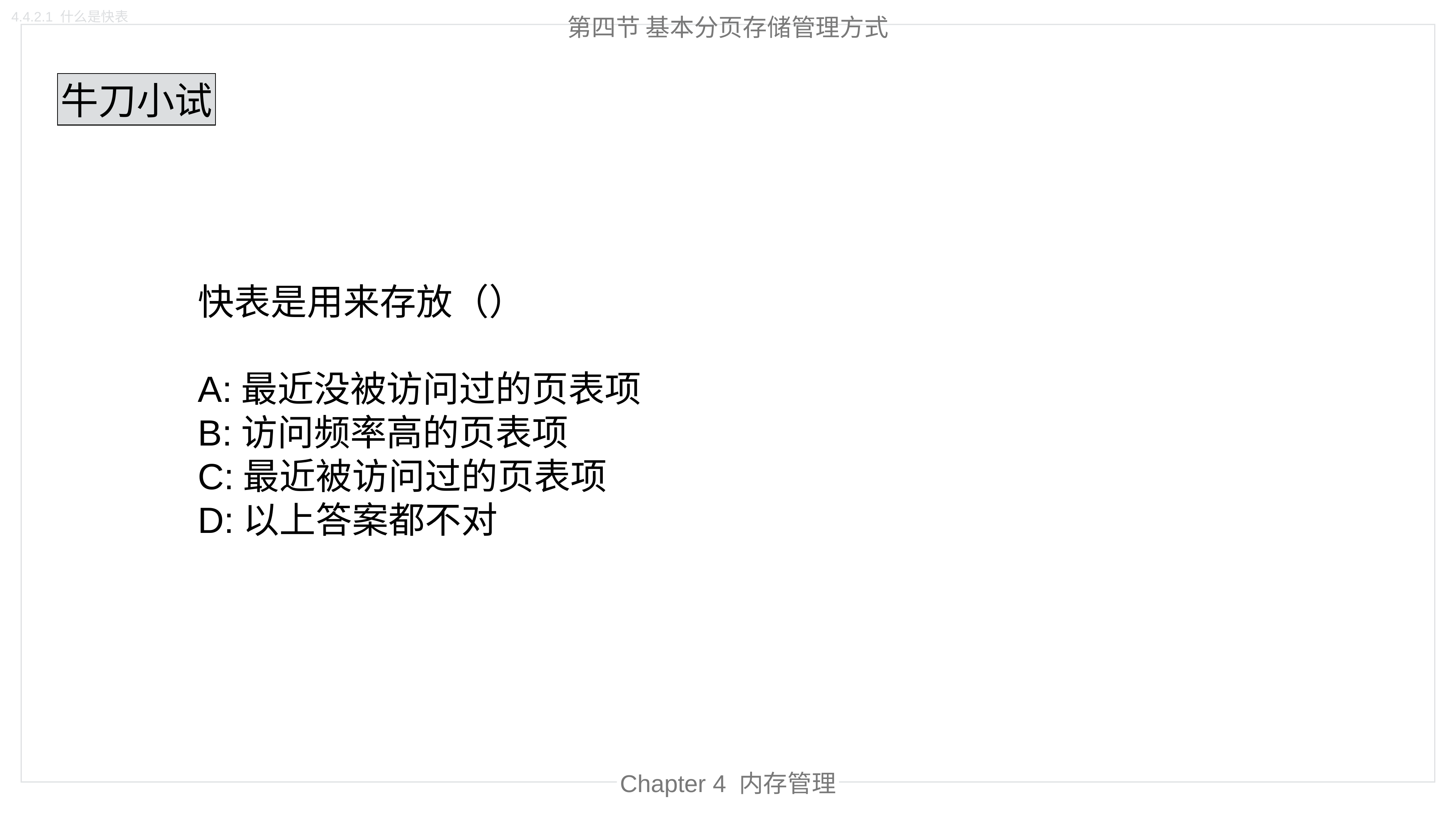

4.4.2.1 什么是快表
第四节 基本分页存储管理方式

牛刀小试
快表是用来存放（）

A:最近没被访问过的页表项
B:访问频率高的页表项
C:最近被访问过的页表项
D:以上答案都不对
Chapter 4 内存管理